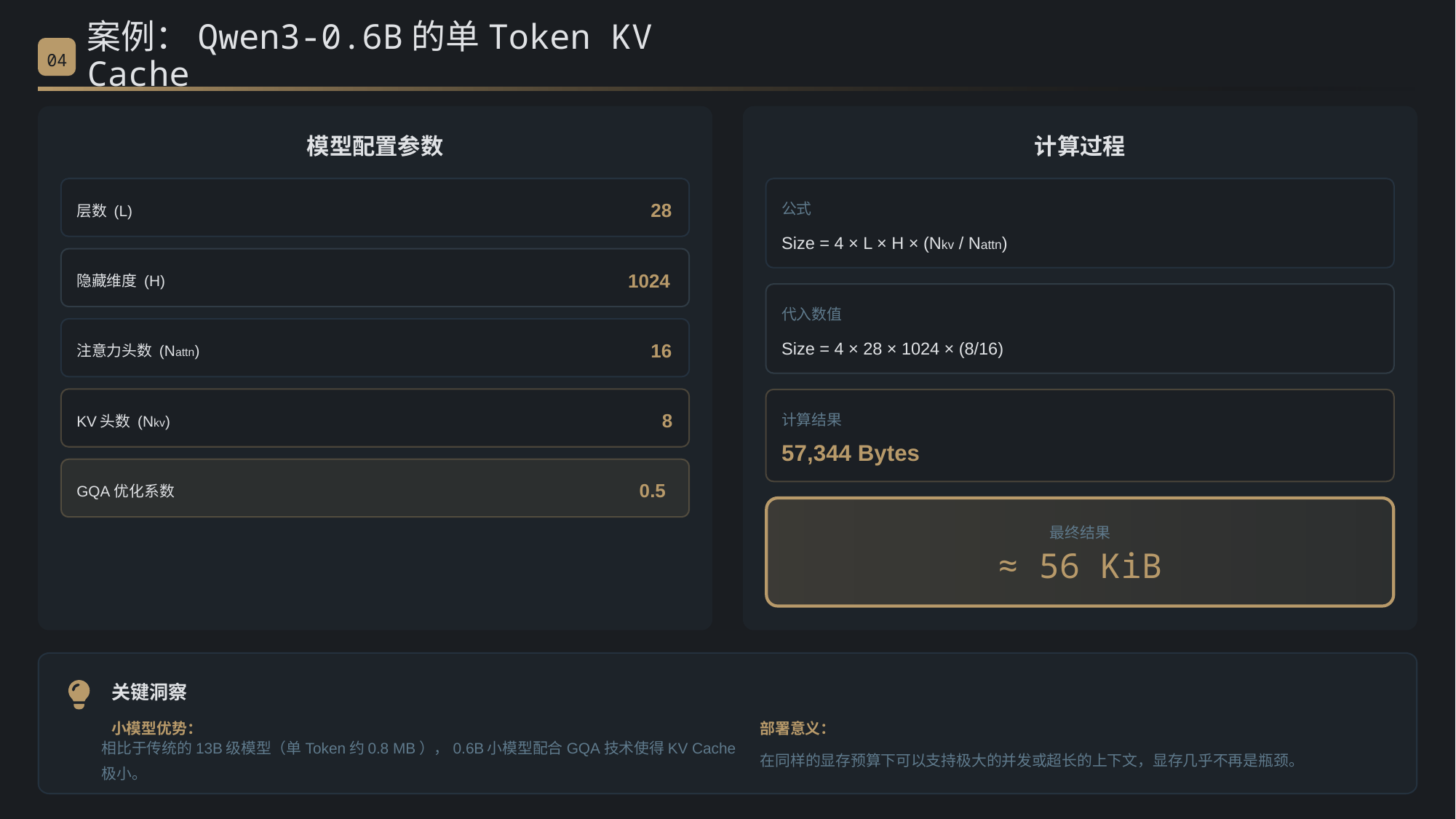

案例：Qwen3-0.6B的单Token KV Cache
04

模型配置参数
计算过程

28
公式
层数 (L)
Size = 4 × L × H × (Nkv / Nattn)

1024
隐藏维度 (H)

代入数值

Size = 4 × 28 × 1024 × (8/16)
16
注意力头数 (Nattn)

8
计算结果
KV头数 (Nkv)
57,344 Bytes

0.5
GQA优化系数

最终结果
≈ 56 KiB

关键洞察

小模型优势：
部署意义：
相比于传统的13B级模型（单Token约0.8 MB），0.6B小模型配合GQA技术使得KV Cache极小。
在同样的显存预算下可以支持极大的并发或超长的上下文，显存几乎不再是瓶颈。